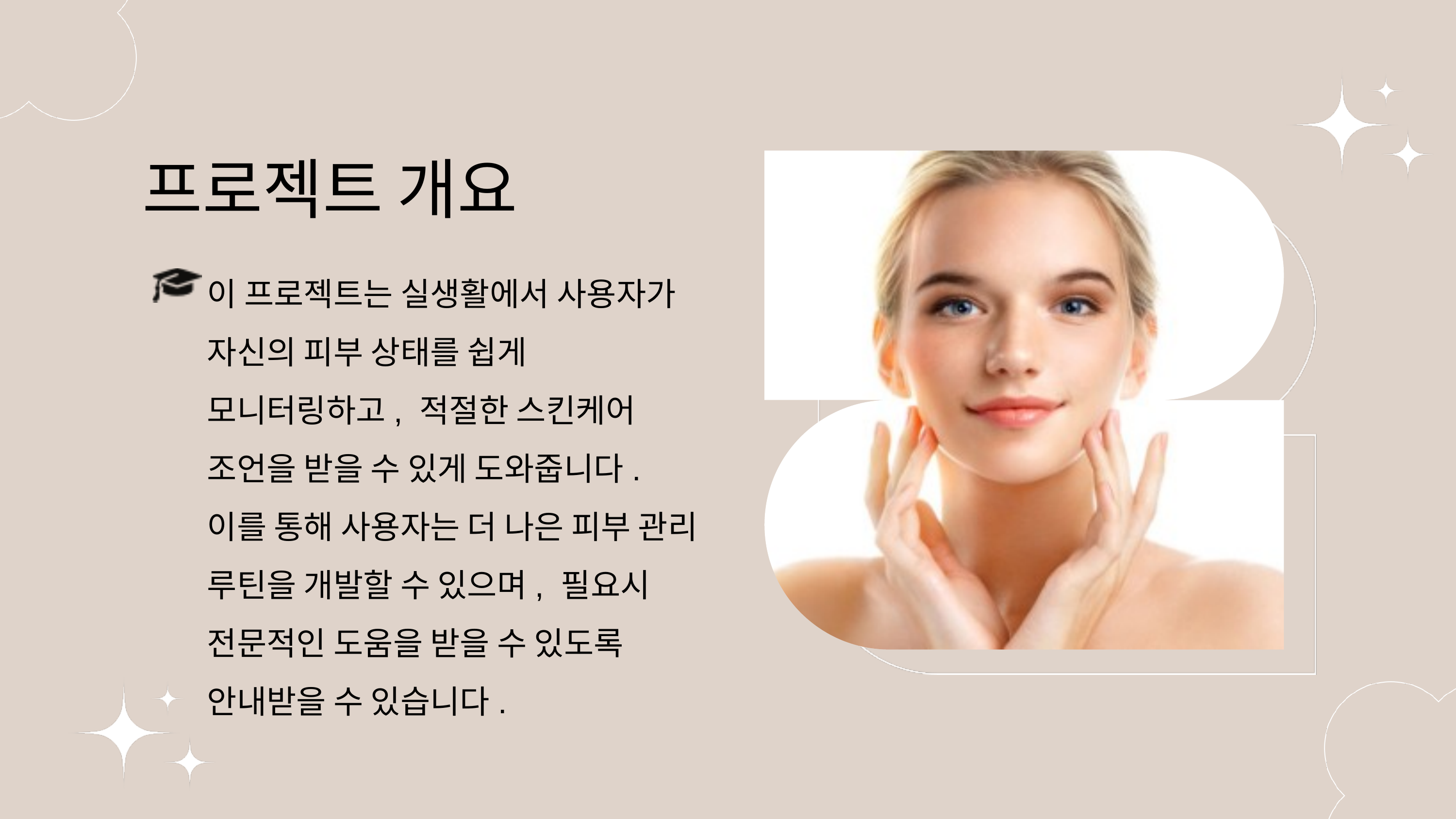

프로젝트 개요

이 프로젝트는 실생활에서 사용자가 자신의 피부 상태를 쉽게 모니터링하고, 적절한 스킨케어 조언을 받을 수 있게 도와줍니다. 이를 통해 사용자는 더 나은 피부 관리 루틴을 개발할 수 있으며, 필요시 전문적인 도움을 받을 수 있도록 안내받을 수 있습니다.